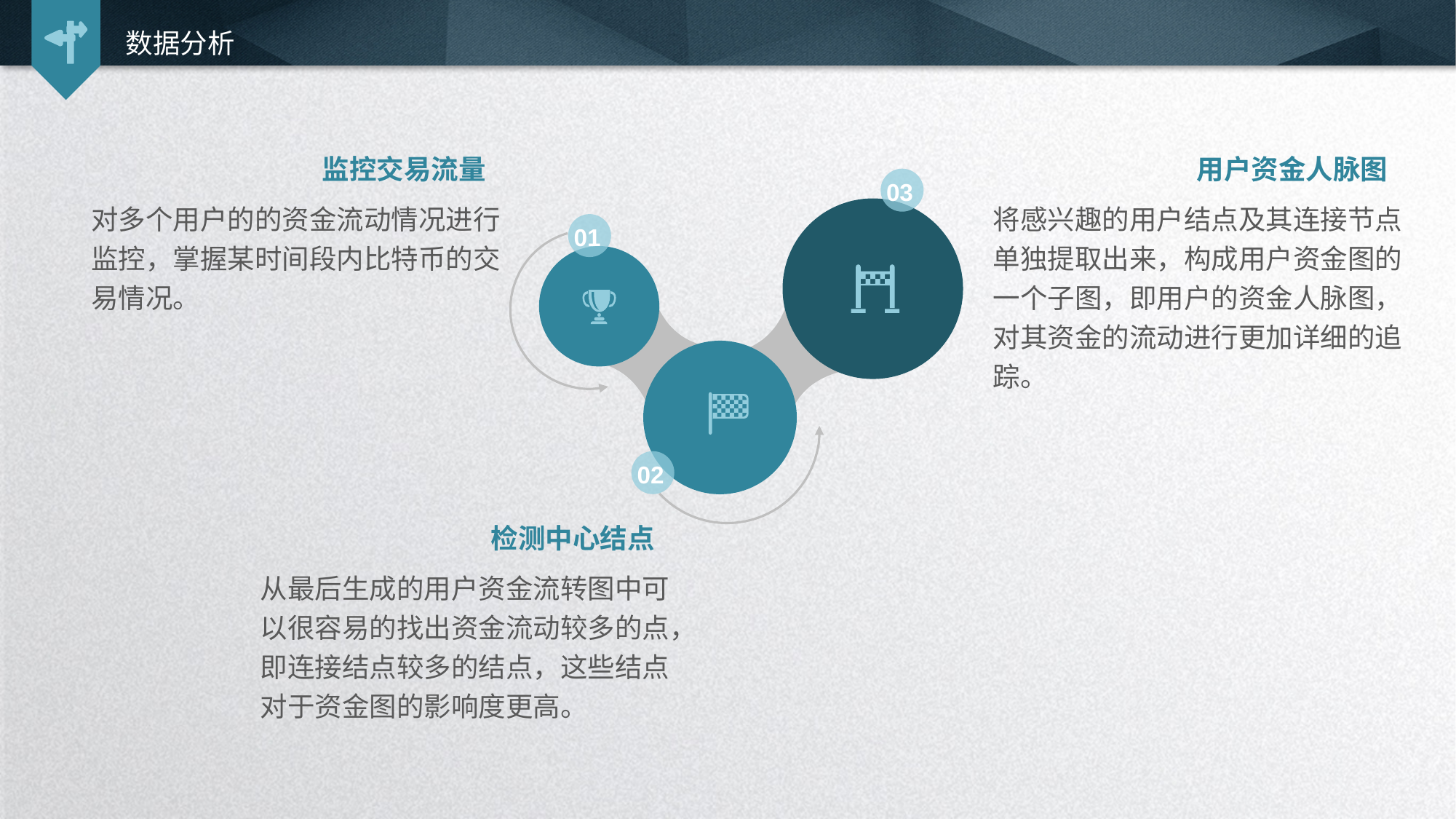

数据分析
监控交易流量
用户资金人脉图

03
对多个用户的的资金流动情况进行监控，掌握某时间段内比特币的交易情况。
将感兴趣的用户结点及其连接节点单独提取出来，构成用户资金图的一个子图，即用户的资金人脉图，对其资金的流动进行更加详细的追踪。

01

02
检测中心结点
从最后生成的用户资金流转图中可以很容易的找出资金流动较多的点，即连接结点较多的结点，这些结点对于资金图的影响度更高。
延时符